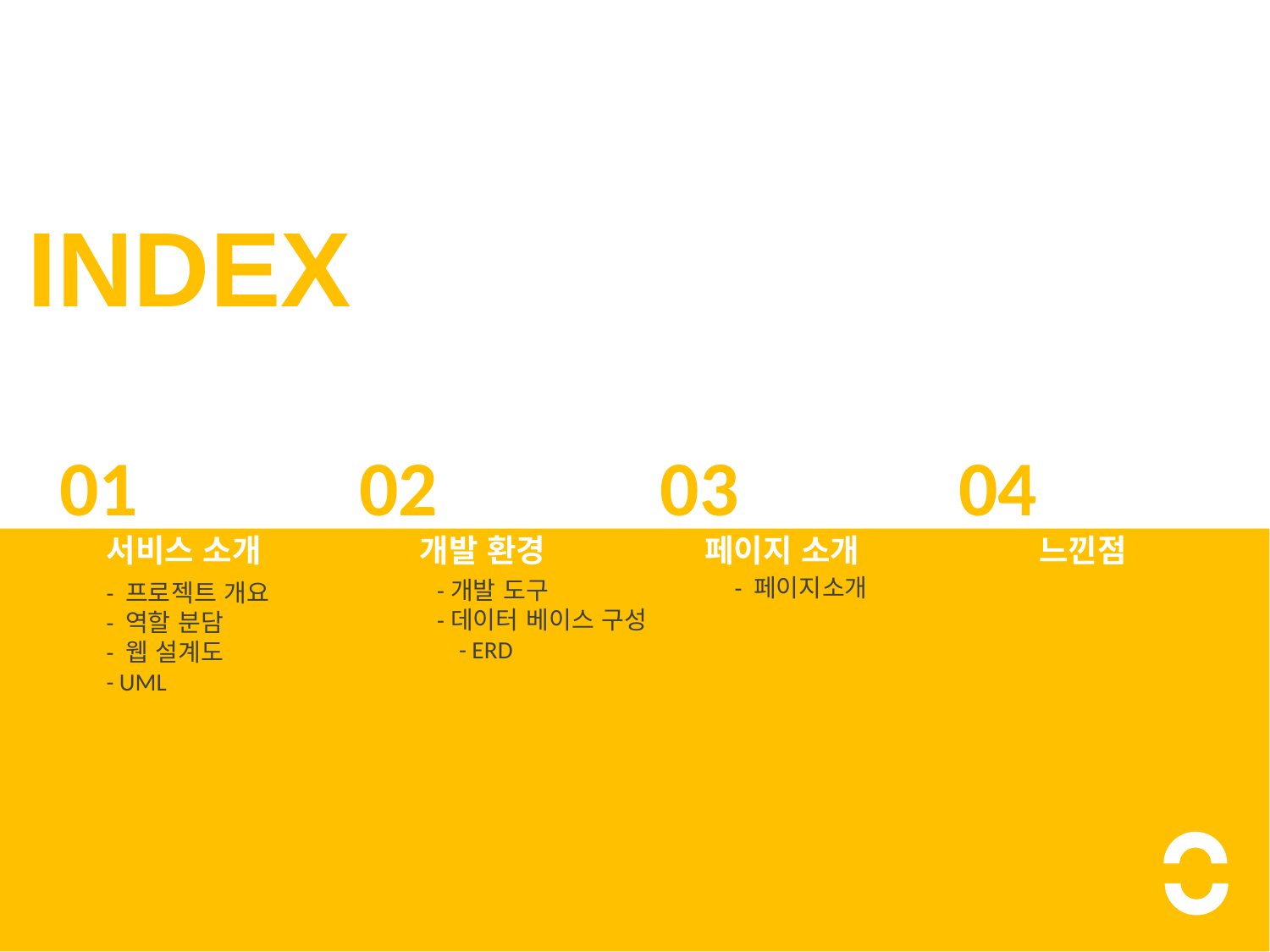

INDEX
01
02
03
04
서비스 소개
개발 환경
페이지 소개
느낀점

- 페이지소개

-개발 도구
-데이터 베이스 구성
    - ERD
- 프로젝트 개요
- 역할 분담
- 웹 설계도
- UML